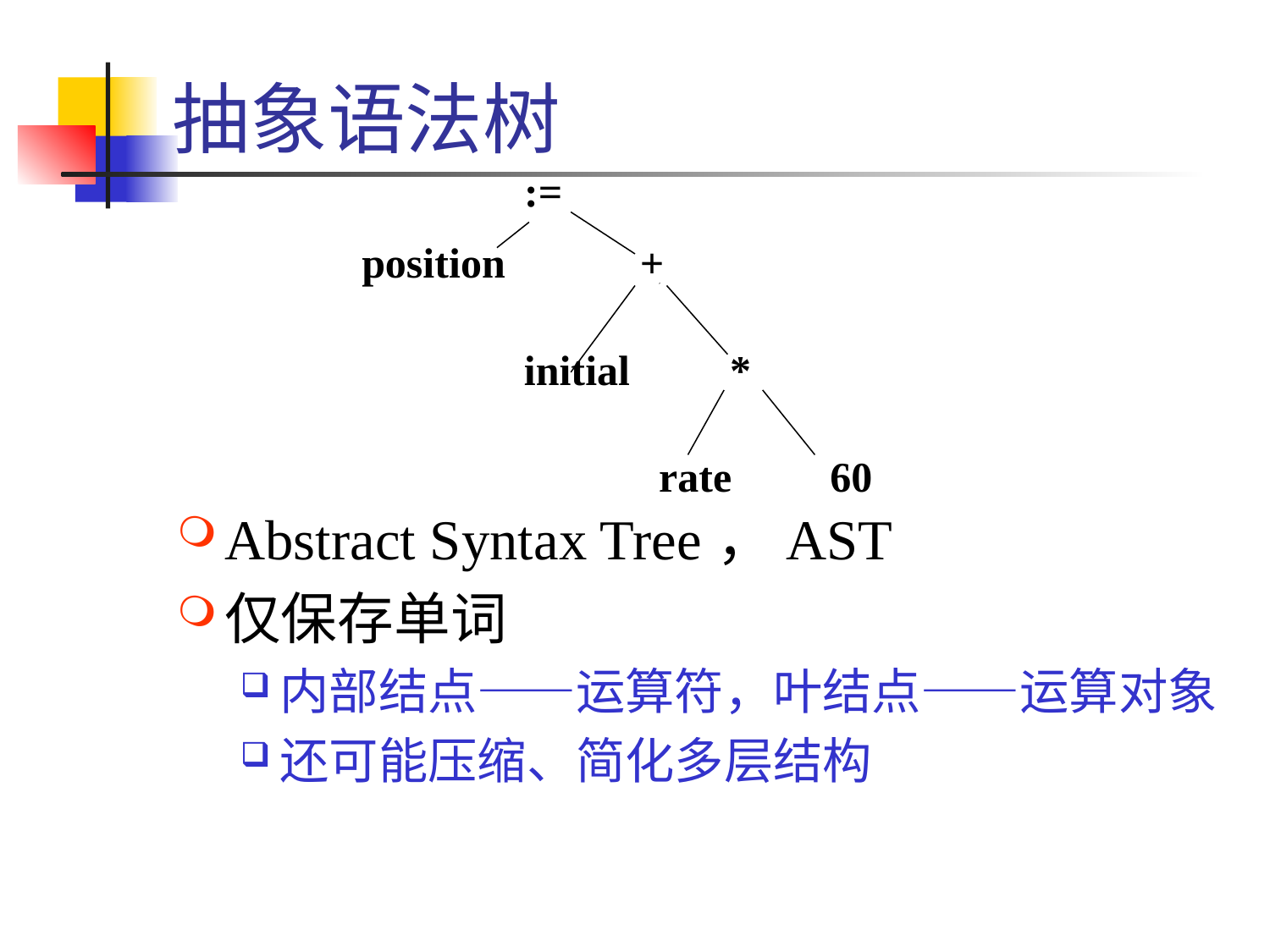

# 抽象语法树
:=

position
+

initial
*

rate
60
Abstract Syntax Tree，AST
仅保存单词
内部结点——运算符，叶结点——运算对象
还可能压缩、简化多层结构